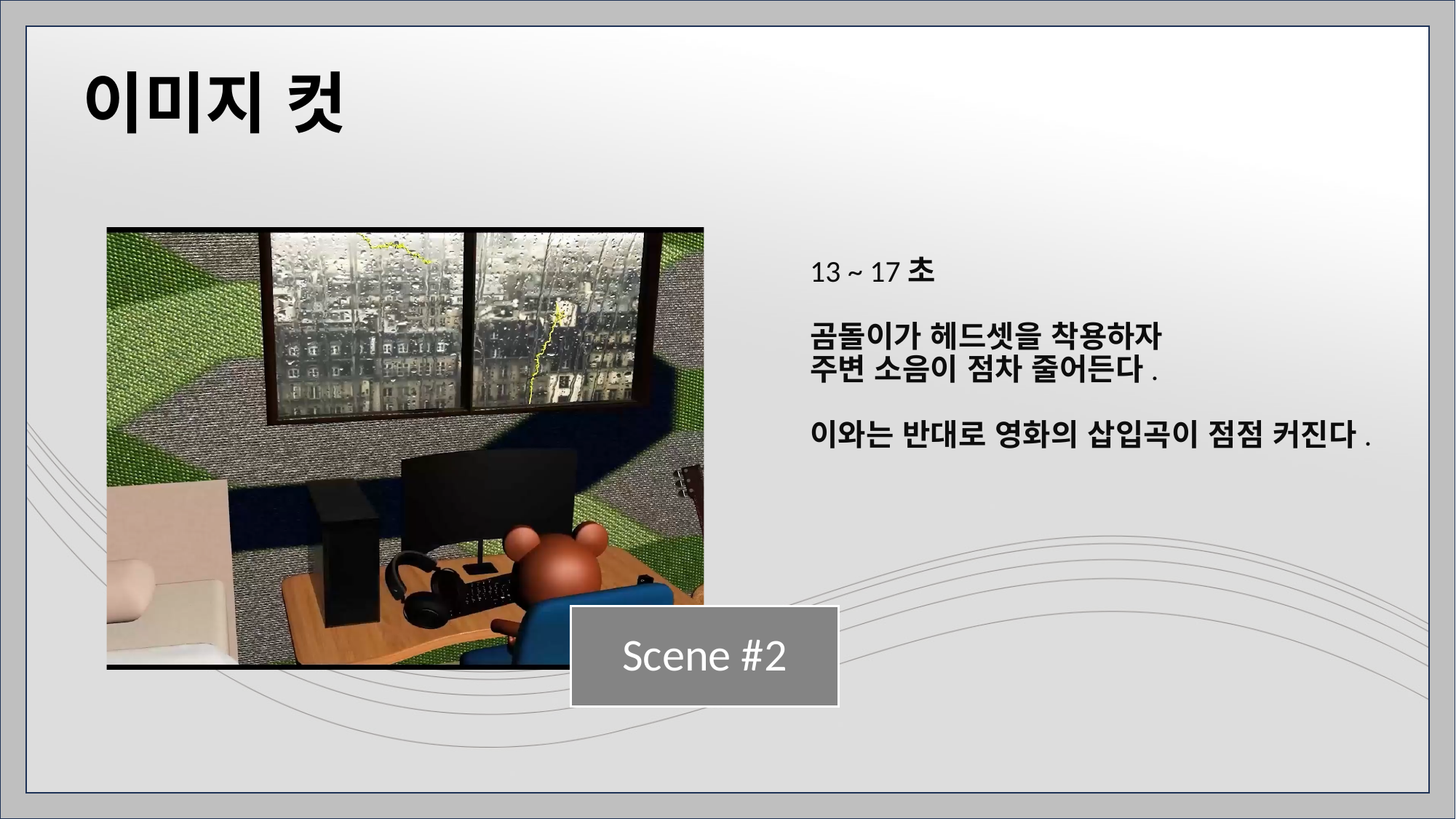

이미지 컷
Scene #2
# 13 ~ 17초 곰돌이가 헤드셋을 착용하자 주변 소음이 점차 줄어든다. 이와는 반대로 영화의 삽입곡이 점점 커진다.